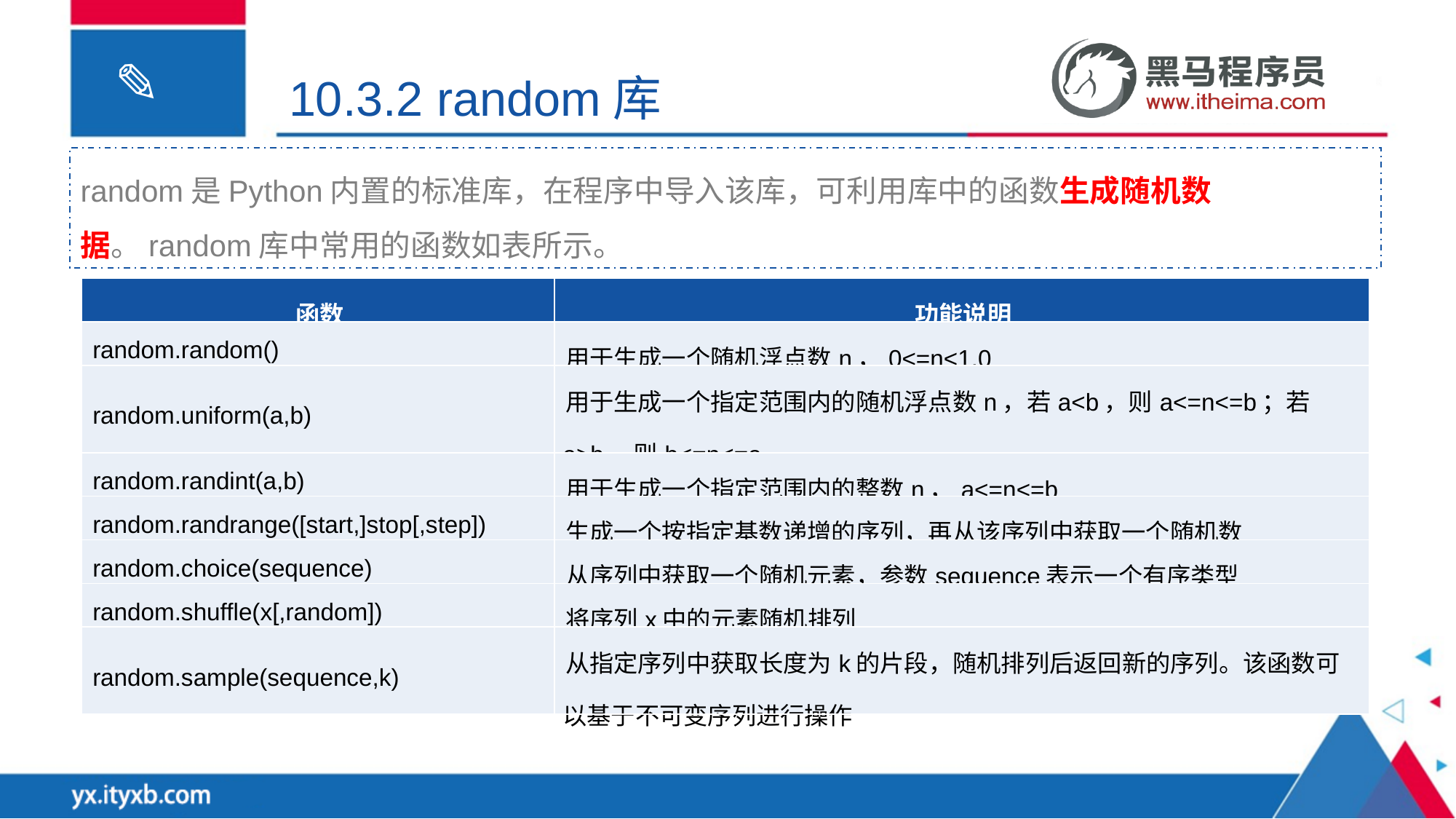

10.3.2 random库
random是Python内置的标准库，在程序中导入该库，可利用库中的函数生成随机数据。random库中常用的函数如表所示。
| 函数 | 功能说明 |
| --- | --- |
| random.random() | 用于生成一个随机浮点数n，0<=n<1.0 |
| random.uniform(a,b) | 用于生成一个指定范围内的随机浮点数n，若a<b，则a<=n<=b；若a>b，则b<=n<=a |
| random.randint(a,b) | 用于生成一个指定范围内的整数n，a<=n<=b |
| random.randrange([start,]stop[,step]) | 生成一个按指定基数递增的序列，再从该序列中获取一个随机数 |
| random.choice(sequence) | 从序列中获取一个随机元素，参数sequence表示一个有序类型 |
| random.shuffle(x[,random]) | 将序列x中的元素随机排列 |
| random.sample(sequence,k) | 从指定序列中获取长度为k的片段，随机排列后返回新的序列。该函数可以基于不可变序列进行操作 |